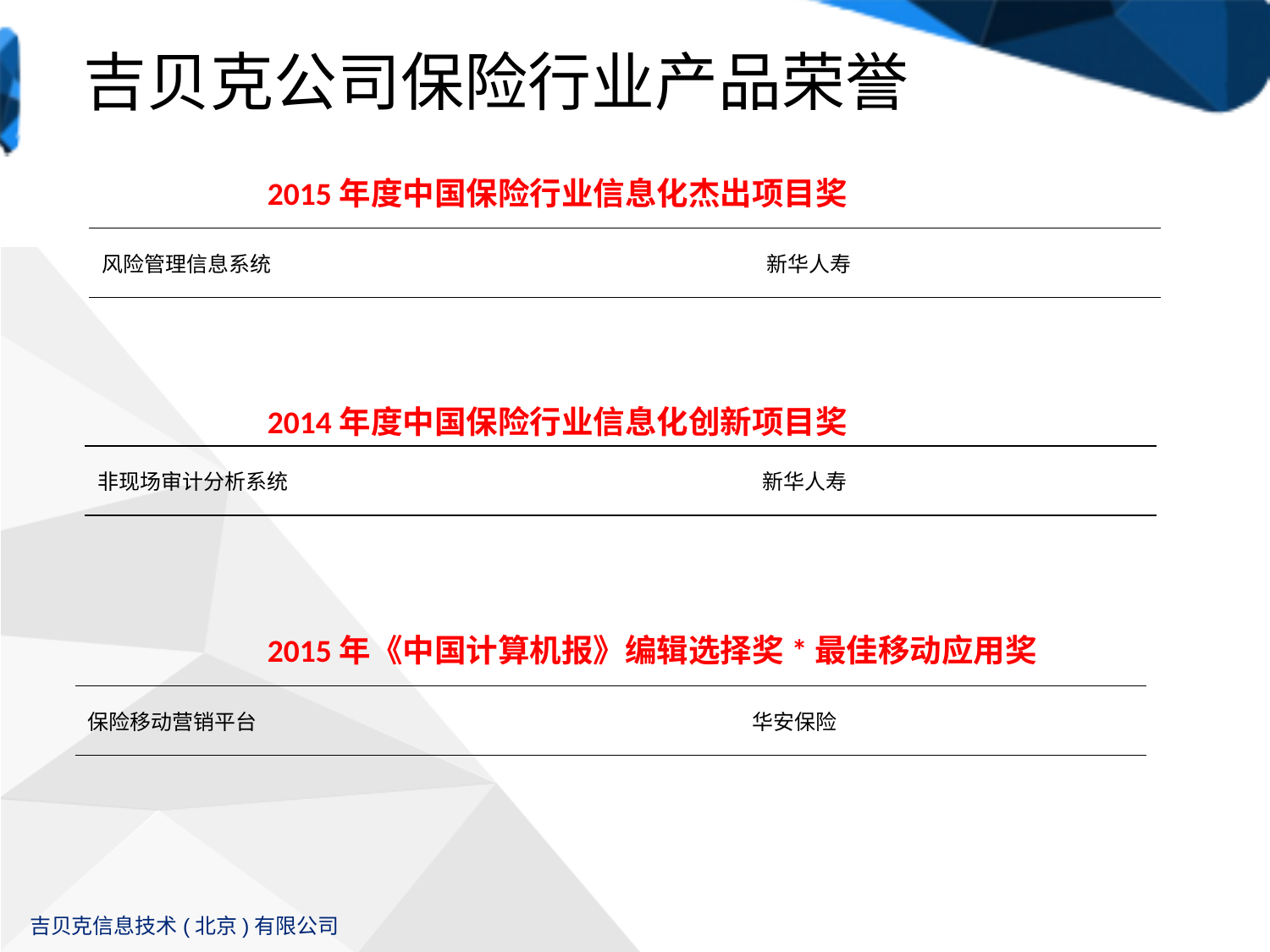

吉贝克公司保险行业产品荣誉
2015年度中国保险行业信息化杰出项目奖

2014年度中国保险行业信息化创新项目奖

2015年《中国计算机报》编辑选择奖*最佳移动应用奖
| 风险管理信息系统 | 新华人寿 |  |
| --- | --- | --- |
| 非现场审计分析系统 | 新华人寿 |  |
| --- | --- | --- |
| 保险移动营销平台 | 华安保险 |  |
| --- | --- | --- |